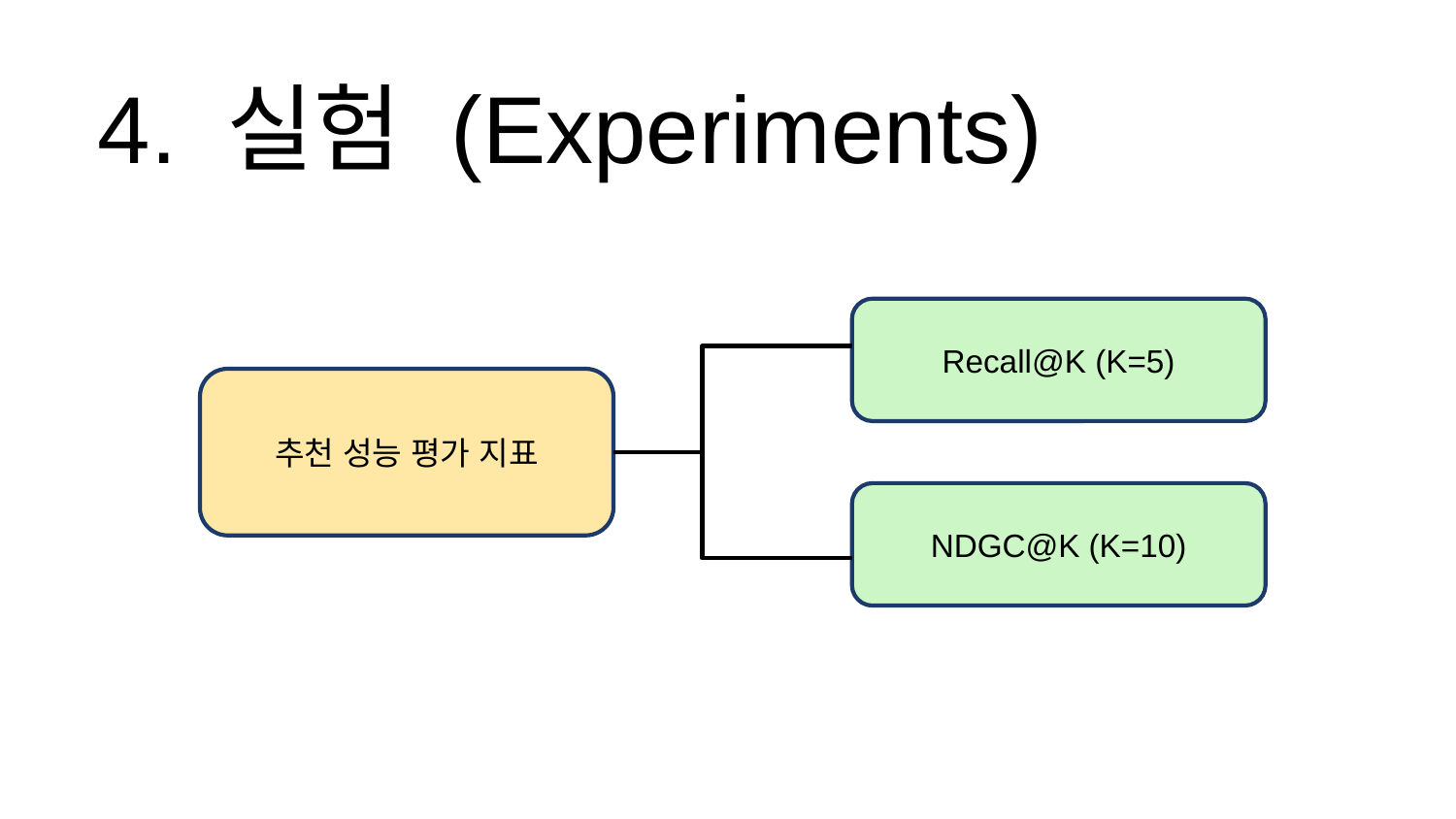

4. 실험 (Experiments)
Recall@K (K=5)
NDGC@K (K=10)

추천 성능 평가 지표